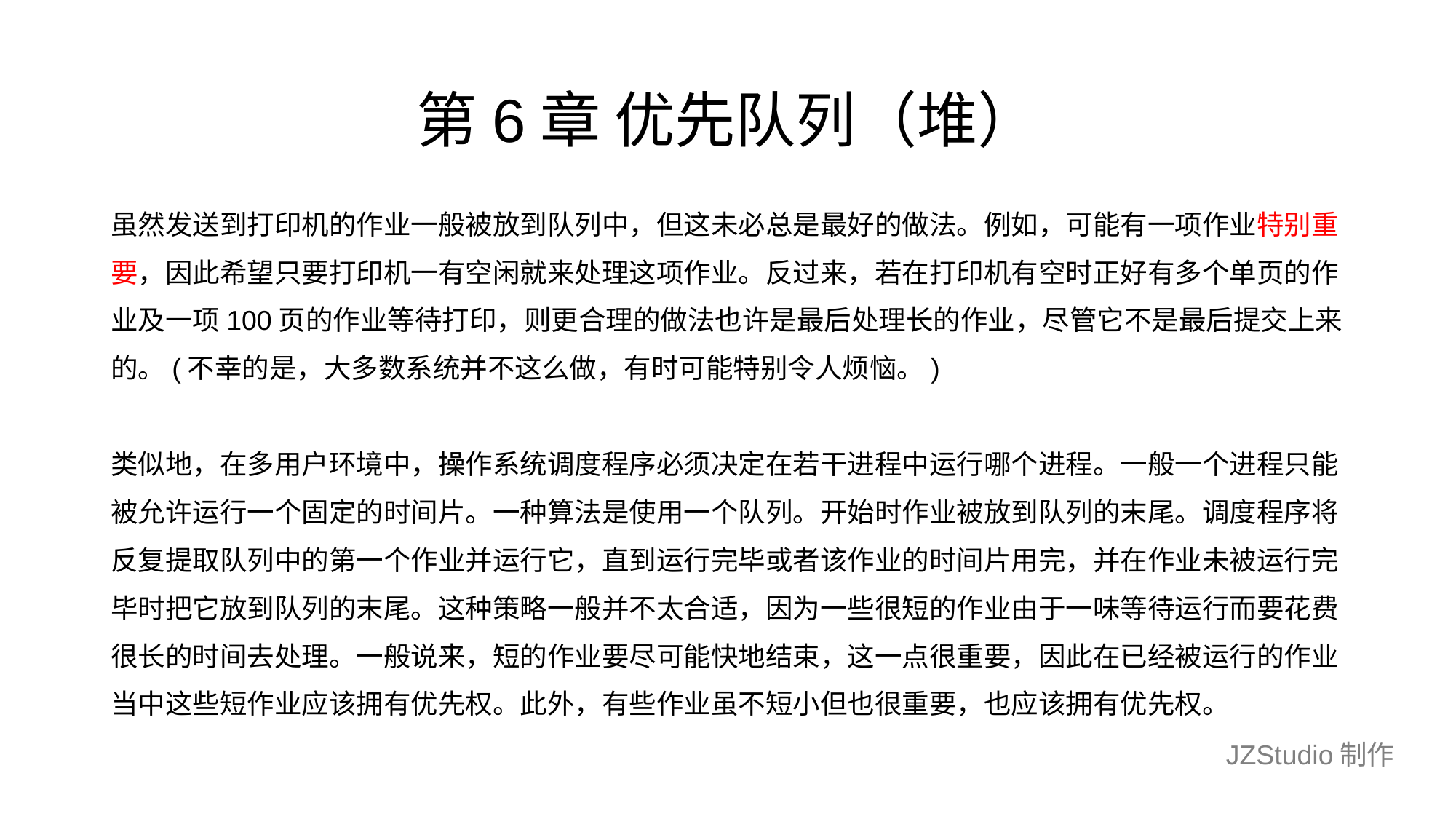

# 第6章 优先队列（堆）
虽然发送到打印机的作业一般被放到队列中，但这未必总是最好的做法。例如，可能有一项作业特别重
要，因此希望只要打印机一有空闲就来处理这项作业。反过来，若在打印机有空时正好有多个单页的作
业及一项100页的作业等待打印，则更合理的做法也许是最后处理长的作业，尽管它不是最后提交上来
的。(不幸的是，大多数系统并不这么做，有时可能特别令人烦恼。)

类似地，在多用户环境中，操作系统调度程序必须决定在若干进程中运行哪个进程。一般一个进程只能
被允许运行一个固定的时间片。一种算法是使用一个队列。开始时作业被放到队列的末尾。调度程序将
反复提取队列中的第一个作业并运行它，直到运行完毕或者该作业的时间片用完，并在作业未被运行完
毕时把它放到队列的末尾。这种策略一般并不太合适，因为一些很短的作业由于一味等待运行而要花费
很长的时间去处理。一般说来，短的作业要尽可能快地结束，这一点很重要，因此在已经被运行的作业
当中这些短作业应该拥有优先权。此外，有些作业虽不短小但也很重要，也应该拥有优先权。